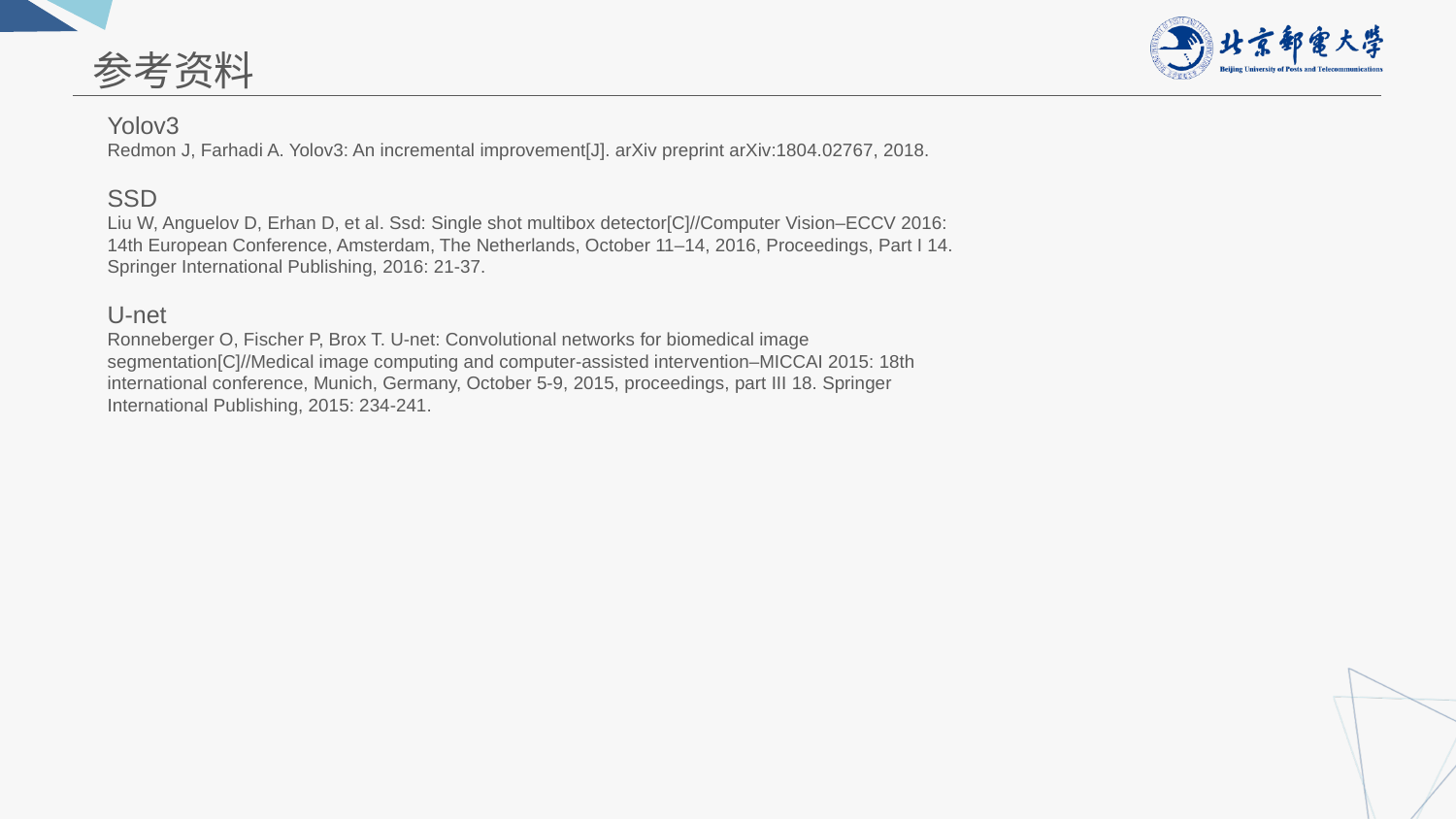

参考资料
Yolov3
Redmon J, Farhadi A. Yolov3: An incremental improvement[J]. arXiv preprint arXiv:1804.02767, 2018.

SSD
Liu W, Anguelov D, Erhan D, et al. Ssd: Single shot multibox detector[C]//Computer Vision–ECCV 2016: 14th European Conference, Amsterdam, The Netherlands, October 11–14, 2016, Proceedings, Part I 14. Springer International Publishing, 2016: 21-37.

U-net
Ronneberger O, Fischer P, Brox T. U-net: Convolutional networks for biomedical image segmentation[C]//Medical image computing and computer-assisted intervention–MICCAI 2015: 18th international conference, Munich, Germany, October 5-9, 2015, proceedings, part III 18. Springer International Publishing, 2015: 234-241.